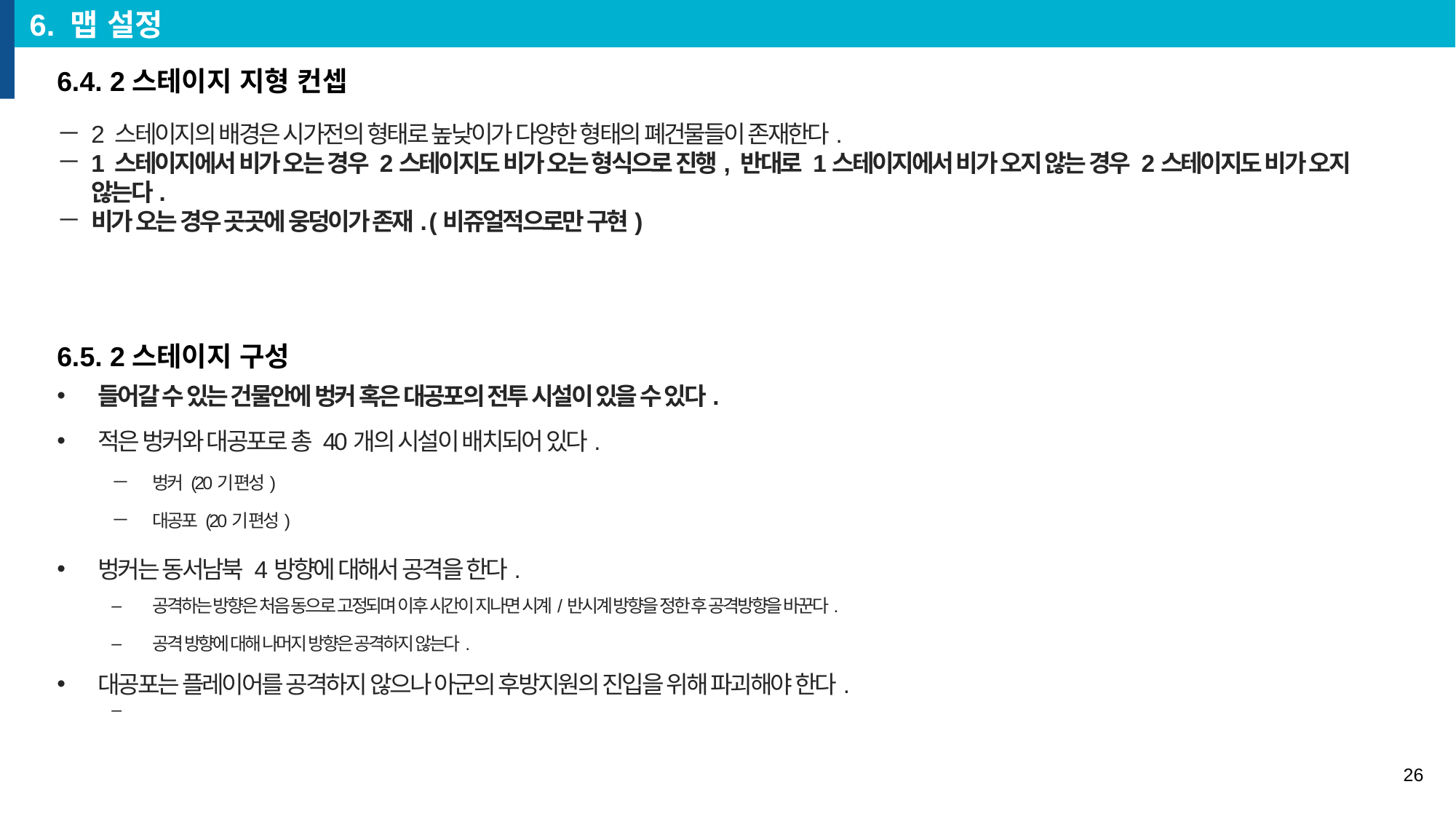

6. 맵 설정
6.4. 2스테이지 지형 컨셉
2 스테이지의 배경은 시가전의 형태로 높낮이가 다양한 형태의 폐건물들이 존재한다.
1 스테이지에서 비가 오는 경우 2스테이지도 비가 오는 형식으로 진행, 반대로 1스테이지에서 비가 오지 않는 경우 2스테이지도 비가 오지 않는다.
비가 오는 경우 곳곳에 웅덩이가 존재. (비쥬얼적으로만 구현)
6.5. 2스테이지 구성
들어갈 수 있는 건물안에 벙커 혹은 대공포의 전투 시설이 있을 수 있다.
적은 벙커와 대공포로 총 40개의 시설이 배치되어 있다.
벙커 (20기 편성)
대공포 (20기 편성)
벙커는 동서남북 4방향에 대해서 공격을 한다.
공격하는 방향은 처음 동으로 고정되며 이후 시간이 지나면 시계/반시계 방향을 정한 후 공격방향을 바꾼다.
공격 방향에 대해 나머지 방향은 공격하지 않는다.
대공포는 플레이어를 공격하지 않으나 아군의 후방지원의 진입을 위해 파괴해야 한다.
대공포를 파괴하지 않을 경우 후방 지원이 실패해 스토리가 진행되지 않는다.
26